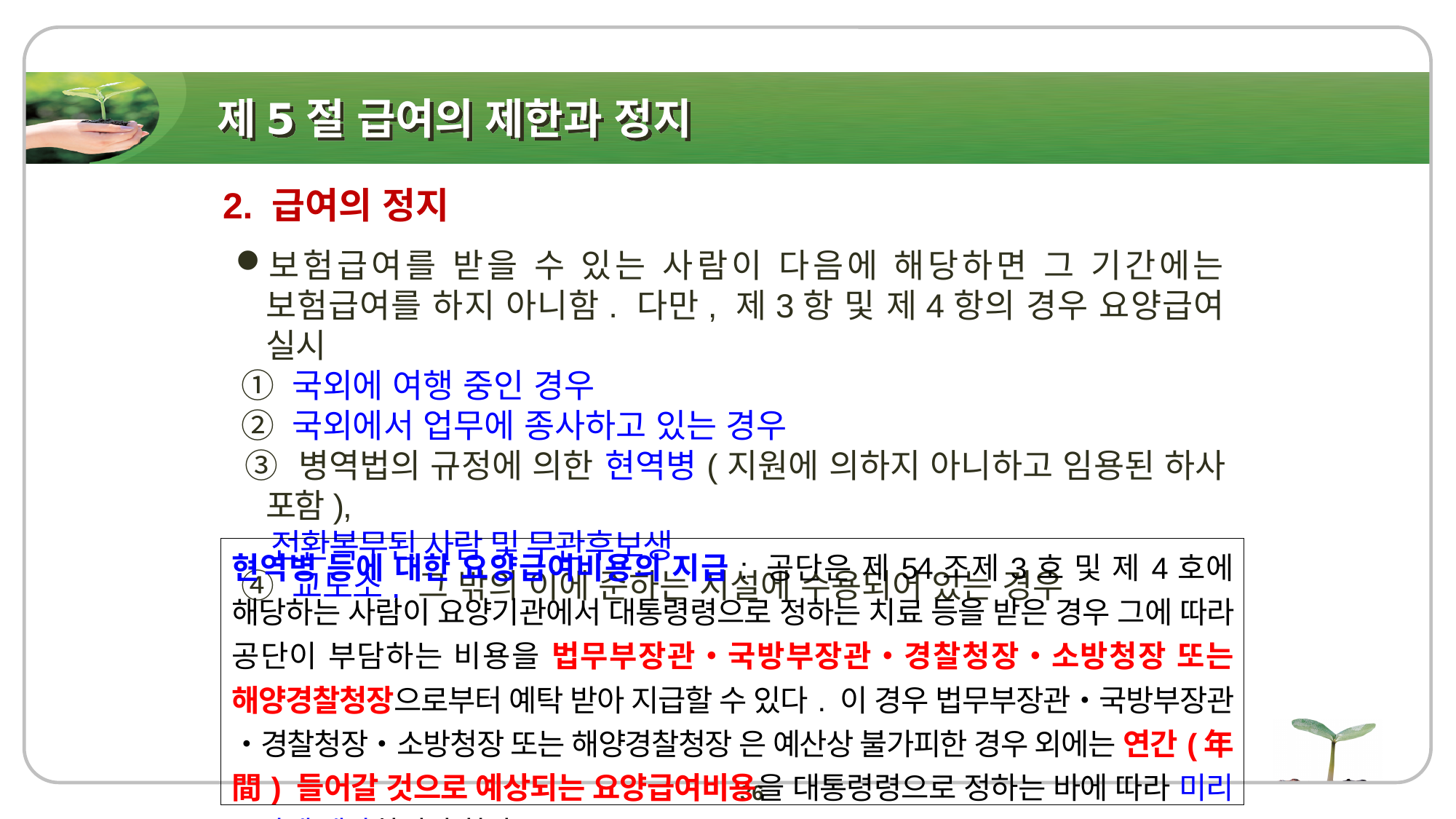

# 제5절 급여의 제한과 정지
2. 급여의 정지
보험급여를 받을 수 있는 사람이 다음에 해당하면 그 기간에는 보험급여를 하지 아니함. 다만, 제3항 및 제4항의 경우 요양급여 실시
  ① 국외에 여행 중인 경우
  ② 국외에서 업무에 종사하고 있는 경우
  ③ 병역법의 규정에 의한 현역병(지원에 의하지 아니하고 임용된 하사 포함),
     전환복무된 사람 및 무관후보생
  ④ 교도소, 그 밖의 이에 준하는 시설에 수용되어 있는 경우

| 현역병 등에 대한 요양급여비용의 지급: 공단은 제54조제3호 및 제4호에 해당하는 사람이 요양기관에서 대통령령으로 정하는 치료 등을 받은 경우 그에 따라 공단이 부담하는 비용을 법무부장관‧국방부장관‧경찰청장‧소방청장 또는 해양경찰청장으로부터 예탁 받아 지급할 수 있다. 이 경우 법무부장관‧국방부장관‧경찰청장‧소방청장 또는 해양경찰청장 은 예산상 불가피한 경우 외에는 연간(年間) 들어갈 것으로 예상되는 요양급여비용을 대통령령으로 정하는 바에 따라 미리 공단에 예탁하여야 한다.. |
| --- |
36